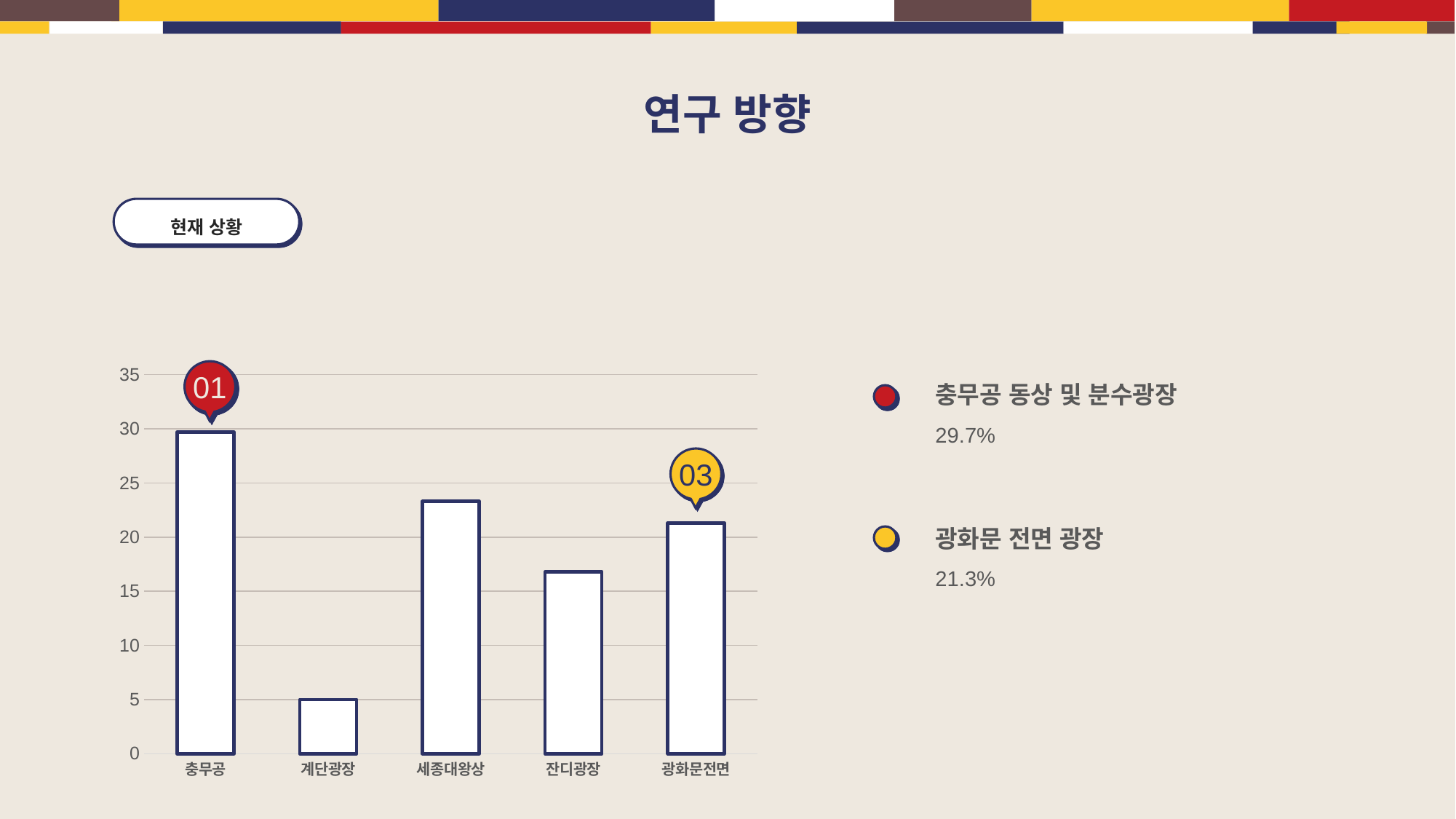

연구 방향
현재 상황

### Chart

| Category | 계열 1 |
|---|---|
| 충무공 | 29.7 |
| 계단광장 | 5.0 |
| 세종대왕상 | 23.3 |
| 잔디광장 | 16.8 |
| 광화문전면 | 21.3 |
충무공 동상 및 분수광장
29.7%
01

03
광화문 전면 광장
21.3%